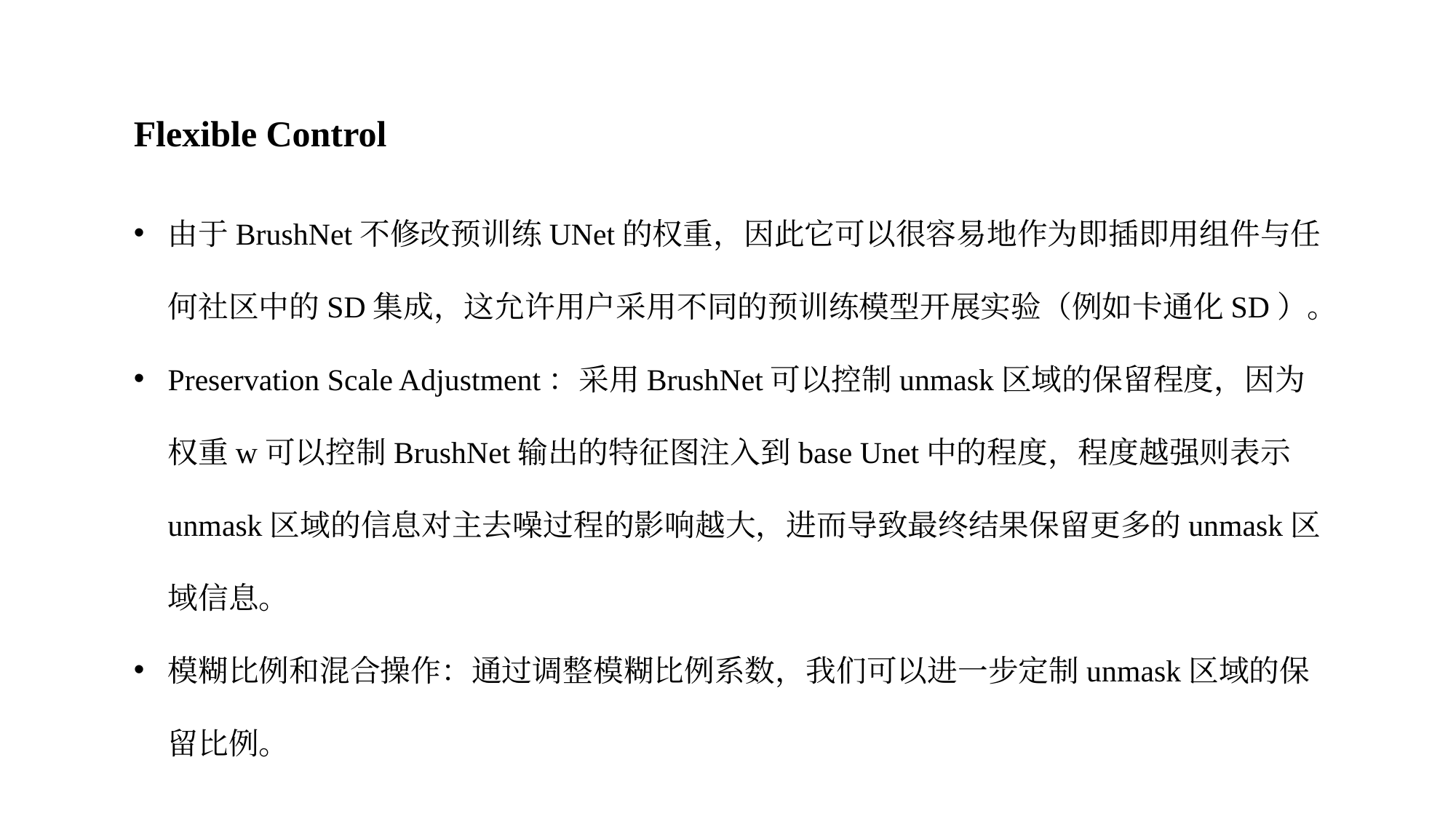

Flexible Control
由于BrushNet不修改预训练UNet的权重，因此它可以很容易地作为即插即用组件与任何社区中的SD集成，这允许用户采用不同的预训练模型开展实验（例如卡通化SD）。
Preservation Scale Adjustment：采用BrushNet可以控制unmask区域的保留程度，因为权重w可以控制BrushNet输出的特征图注入到base Unet中的程度，程度越强则表示unmask区域的信息对主去噪过程的影响越大，进而导致最终结果保留更多的unmask区域信息。
模糊比例和混合操作：通过调整模糊比例系数，我们可以进一步定制unmask区域的保留比例。